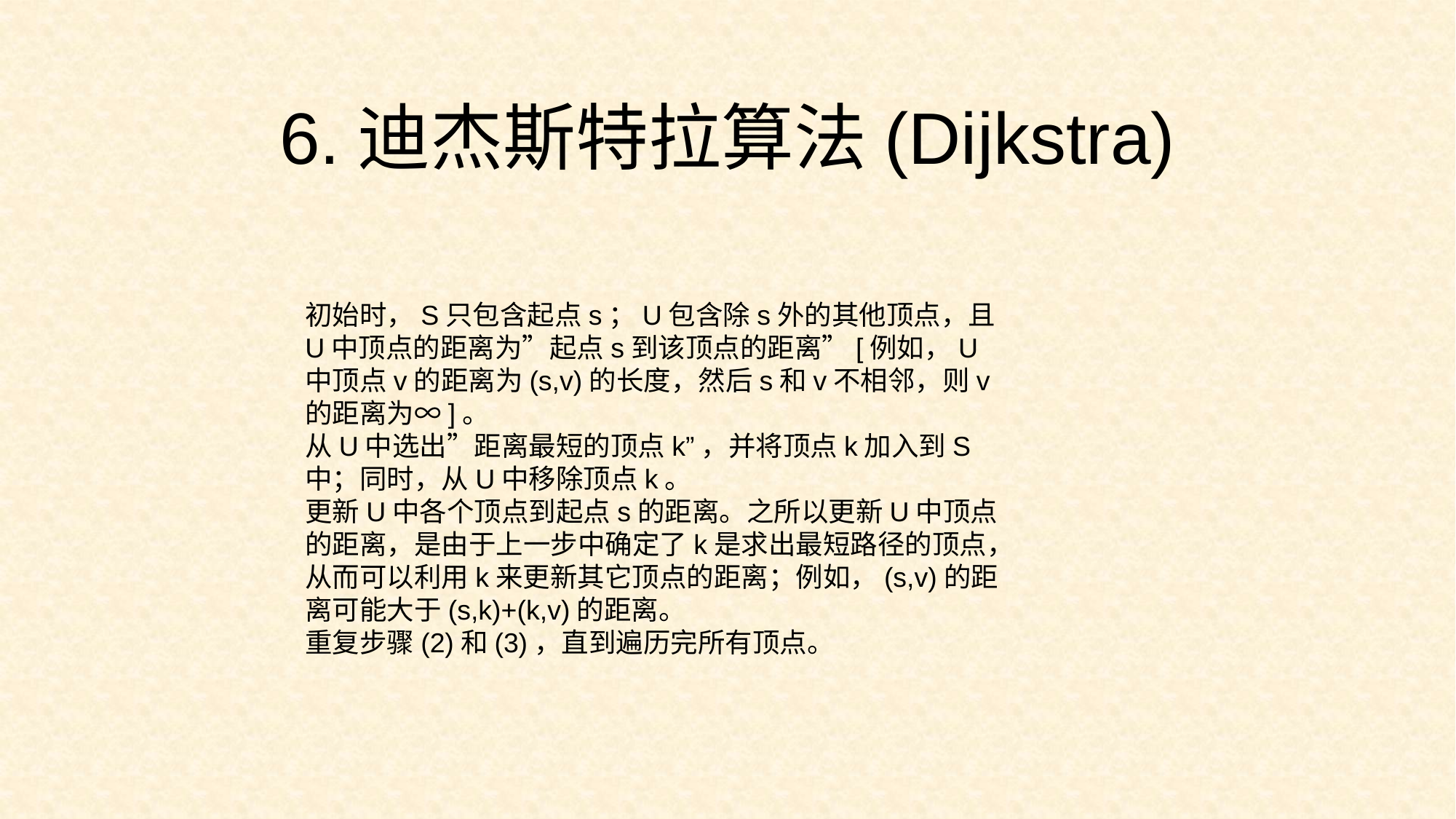

6.迪杰斯特拉算法(Dijkstra)
初始时，S只包含起点s；U包含除s外的其他顶点，且U中顶点的距离为”起点s到该顶点的距离”[例如，U中顶点v的距离为(s,v)的长度，然后s和v不相邻，则v的距离为∞]。
从U中选出”距离最短的顶点k”，并将顶点k加入到S中；同时，从U中移除顶点k。
更新U中各个顶点到起点s的距离。之所以更新U中顶点的距离，是由于上一步中确定了k是求出最短路径的顶点，从而可以利用k来更新其它顶点的距离；例如，(s,v)的距离可能大于(s,k)+(k,v)的距离。
重复步骤(2)和(3)，直到遍历完所有顶点。